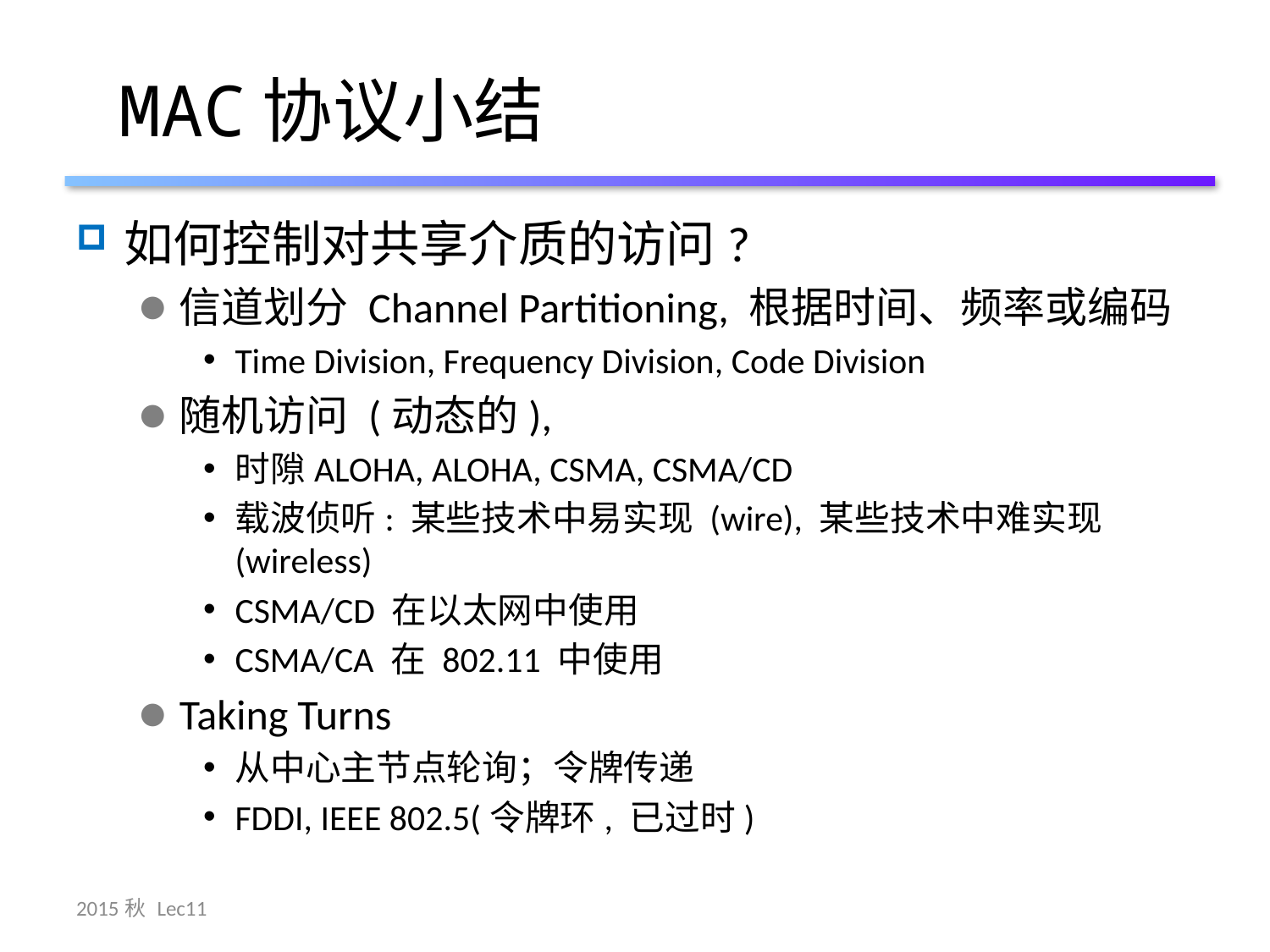

# MAC协议小结
如何控制对共享介质的访问?
信道划分 Channel Partitioning, 根据时间、频率或编码
Time Division, Frequency Division, Code Division
随机访问 (动态的),
时隙ALOHA, ALOHA, CSMA, CSMA/CD
载波侦听: 某些技术中易实现 (wire), 某些技术中难实现 (wireless)
CSMA/CD 在以太网中使用
CSMA/CA 在 802.11 中使用
Taking Turns
从中心主节点轮询；令牌传递
FDDI, IEEE 802.5(令牌环, 已过时)
2015秋 Lec11
80